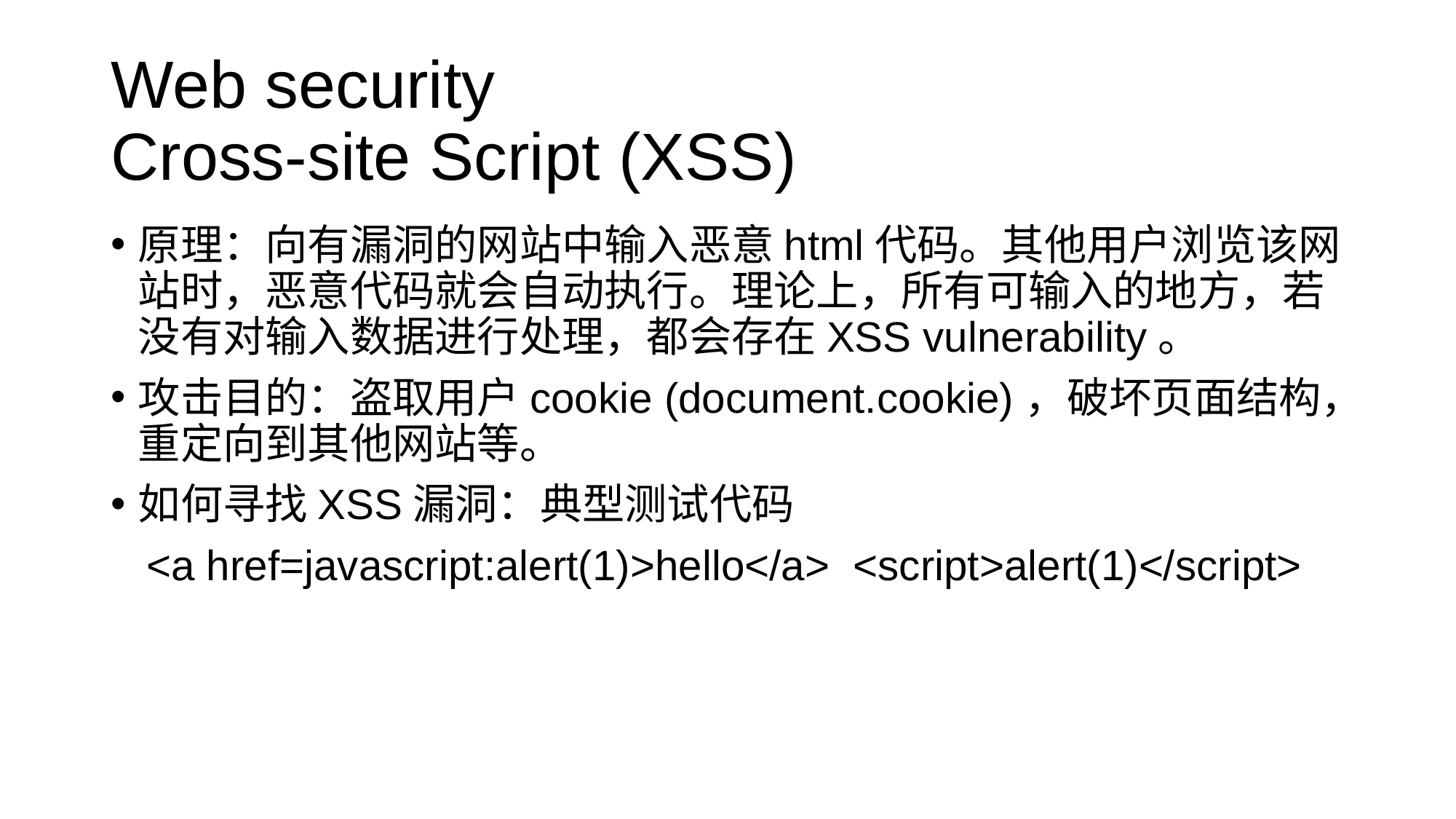

# Web security Cross-site Script (XSS)
原理：向有漏洞的网站中输入恶意html代码。其他用户浏览该网站时，恶意代码就会自动执行。理论上，所有可输入的地方，若没有对输入数据进行处理，都会存在XSS vulnerability。
攻击目的：盗取用户cookie (document.cookie)，破坏页面结构，重定向到其他网站等。
如何寻找XSS漏洞：典型测试代码
   <a href=javascript:alert(1)>hello</a>  <script>alert(1)</script>